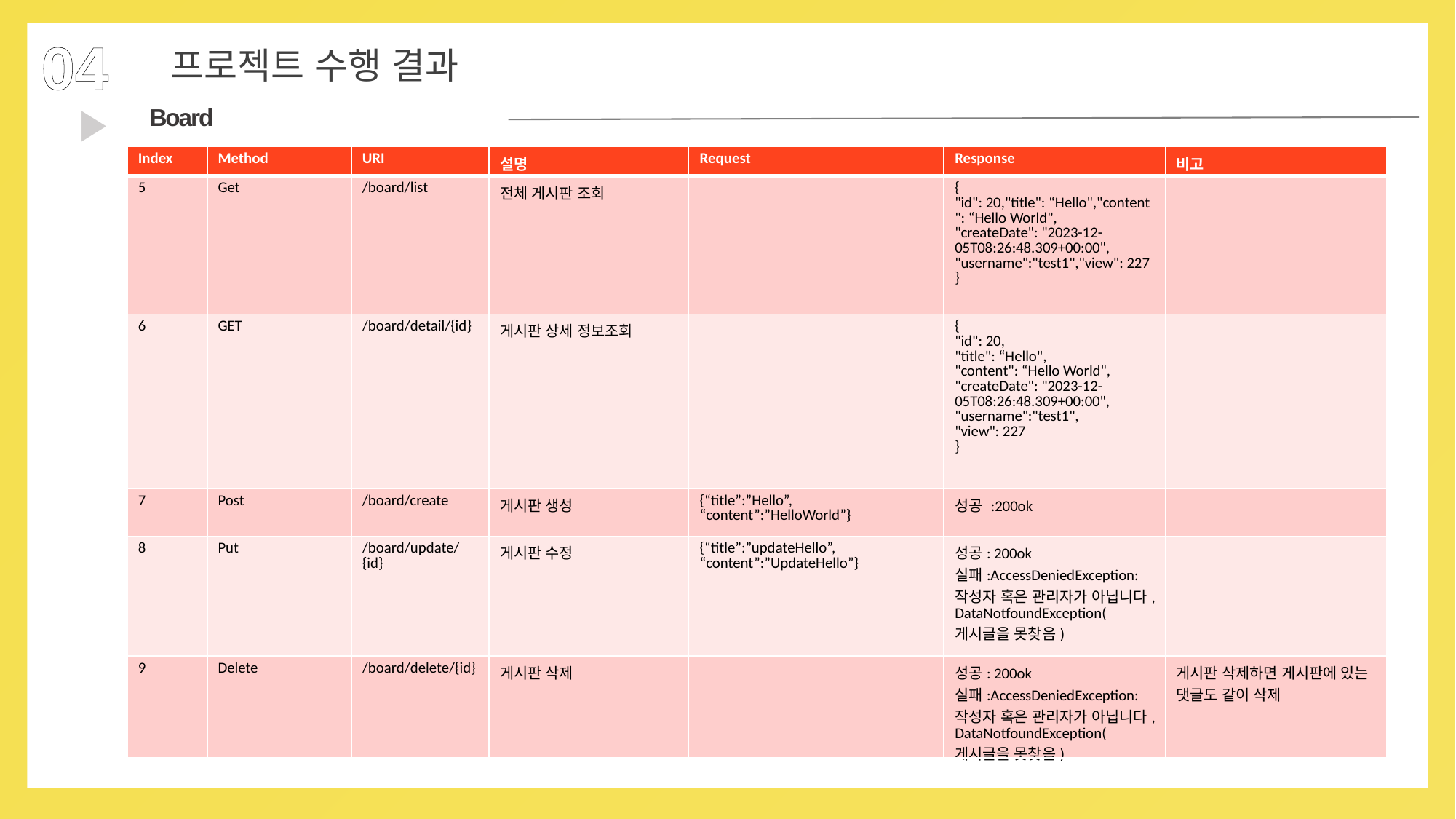

04
프로젝트 수행 결과
▶
Board

| Index | Method | URI | 설명 | Request | Response | 비고 |
| --- | --- | --- | --- | --- | --- | --- |
| 5 | Get | /board/list | 전체 게시판 조회 |  | { "id": 20,"title": “Hello","content": “Hello World", "createDate": "2023-12-05T08:26:48.309+00:00", "username":"test1","view": 227} |  |
| 6 | GET | /board/detail/{id} | 게시판 상세 정보조회 |  | { "id": 20, "title": “Hello", "content": “Hello World", "createDate": "2023-12-05T08:26:48.309+00:00", "username":"test1", "view": 227 } |  |
| 7 | Post | /board/create | 게시판 생성 | {“title”:”Hello”, “content”:”HelloWorld”} | 성공 :200ok |  |
| 8 | Put | /board/update/{id} | 게시판 수정 | {“title”:”updateHello”, “content”:”UpdateHello”} | 성공: 200ok 실패:AccessDeniedException:작성자 혹은 관리자가 아닙니다, DataNotfoundException(게시글을 못찾음) |  |
| 9 | Delete | /board/delete/{id} | 게시판 삭제 |  | 성공: 200ok 실패:AccessDeniedException:작성자 혹은 관리자가 아닙니다, DataNotfoundException(게시글을 못찾음) | 게시판 삭제하면 게시판에 있는 댓글도 같이 삭제 |